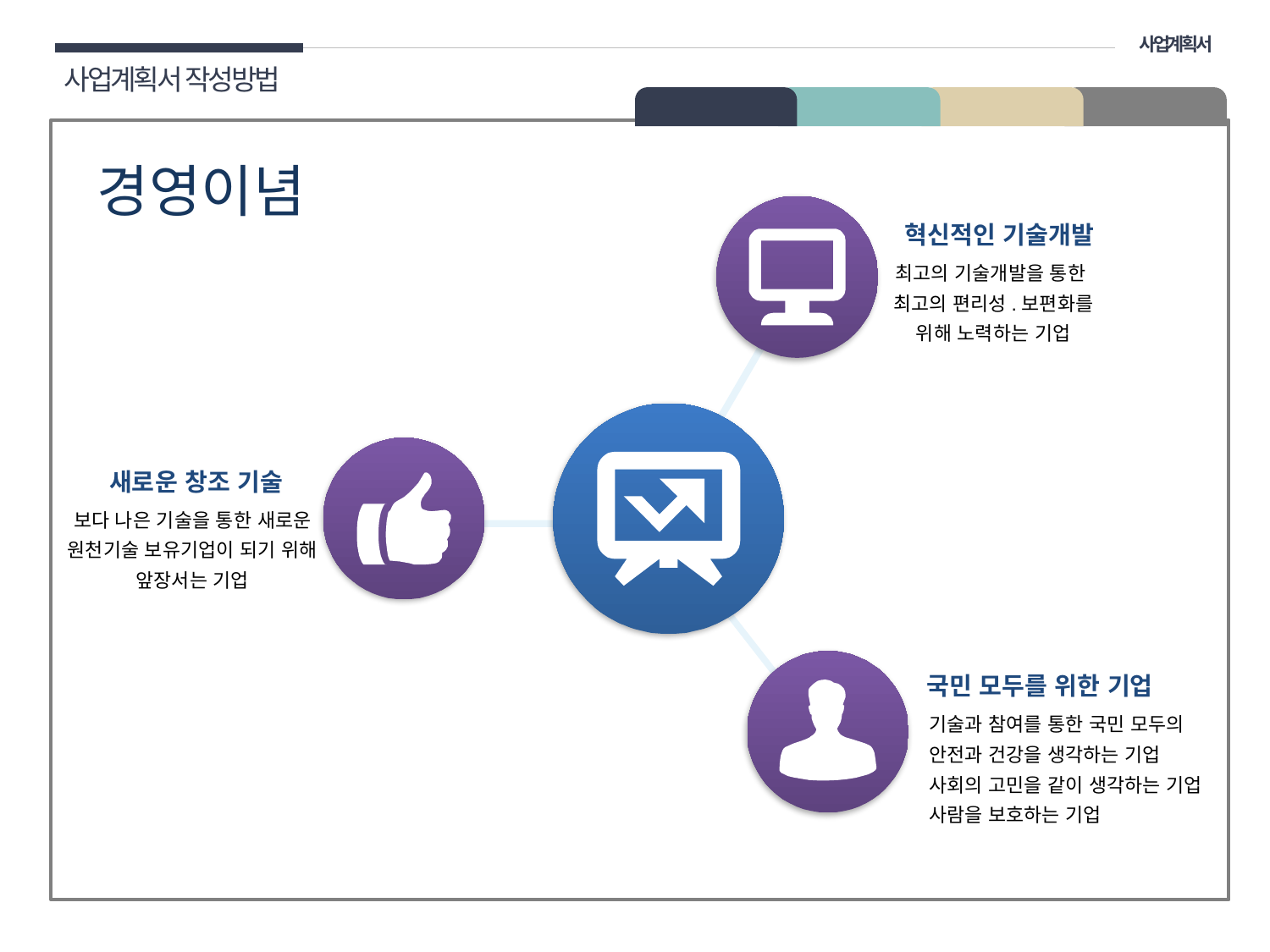

사업계획서
사업계획서 작성방법
02 구성

경영이념

혁신적인 기술개발

최고의 기술개발을 통한
최고의 편리성.보편화를
위해 노력하는 기업

새로운 창조 기술

보다 나은 기술을 통한 새로운
원천기술 보유기업이 되기 위해
앞장서는 기업

국민 모두를 위한 기업

기술과 참여를 통한 국민 모두의
안전과 건강을 생각하는 기업
사회의 고민을 같이 생각하는 기업
사람을 보호하는 기업